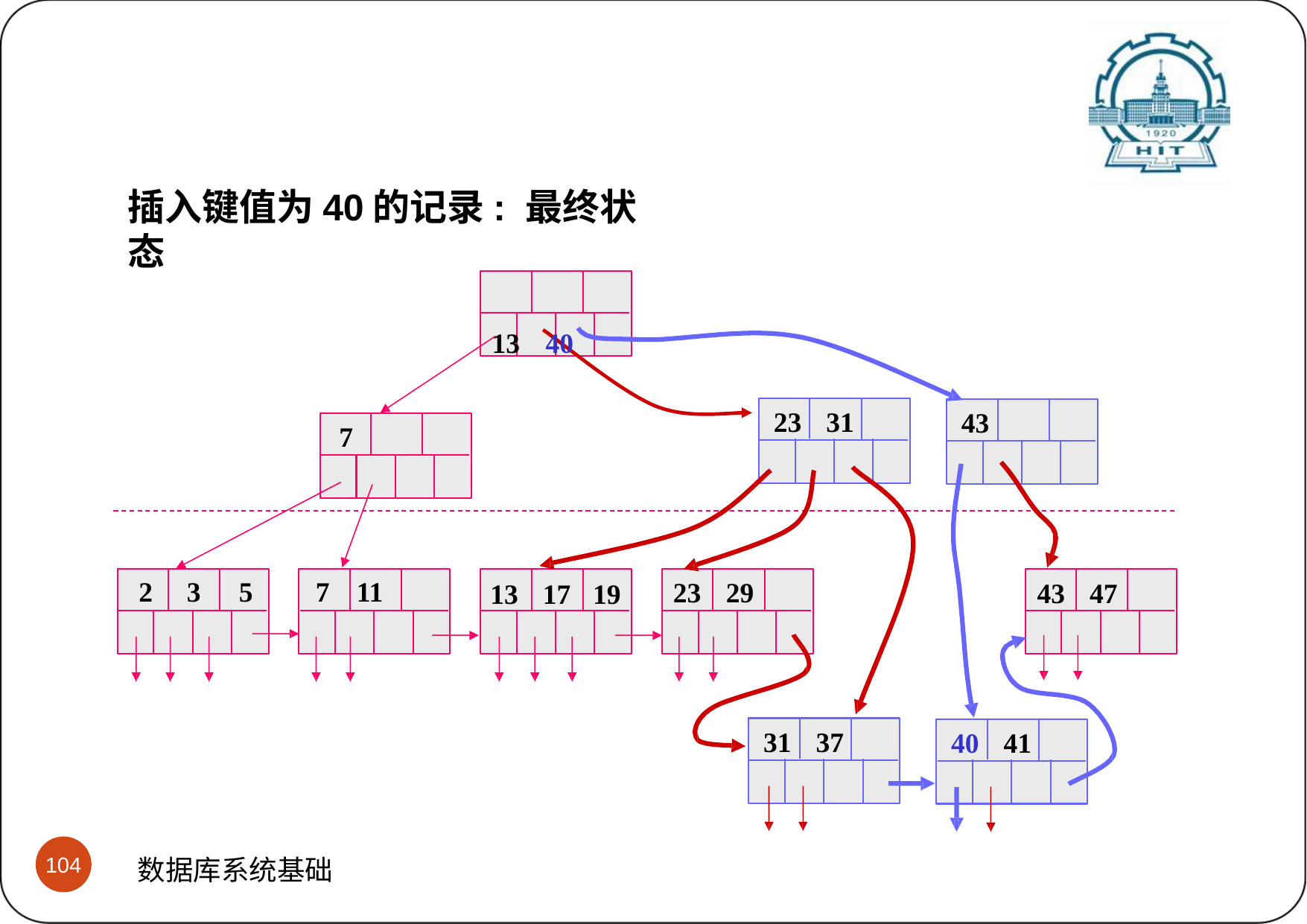

# B+树之键值插入与结点分裂过程示意 (3)插入及分裂完成后
插入键值为40的记录: 最终状态

13	40

23	31
43

7

2	3	5
7	11
23	29
43	47
13	17	19

31	37
40	41